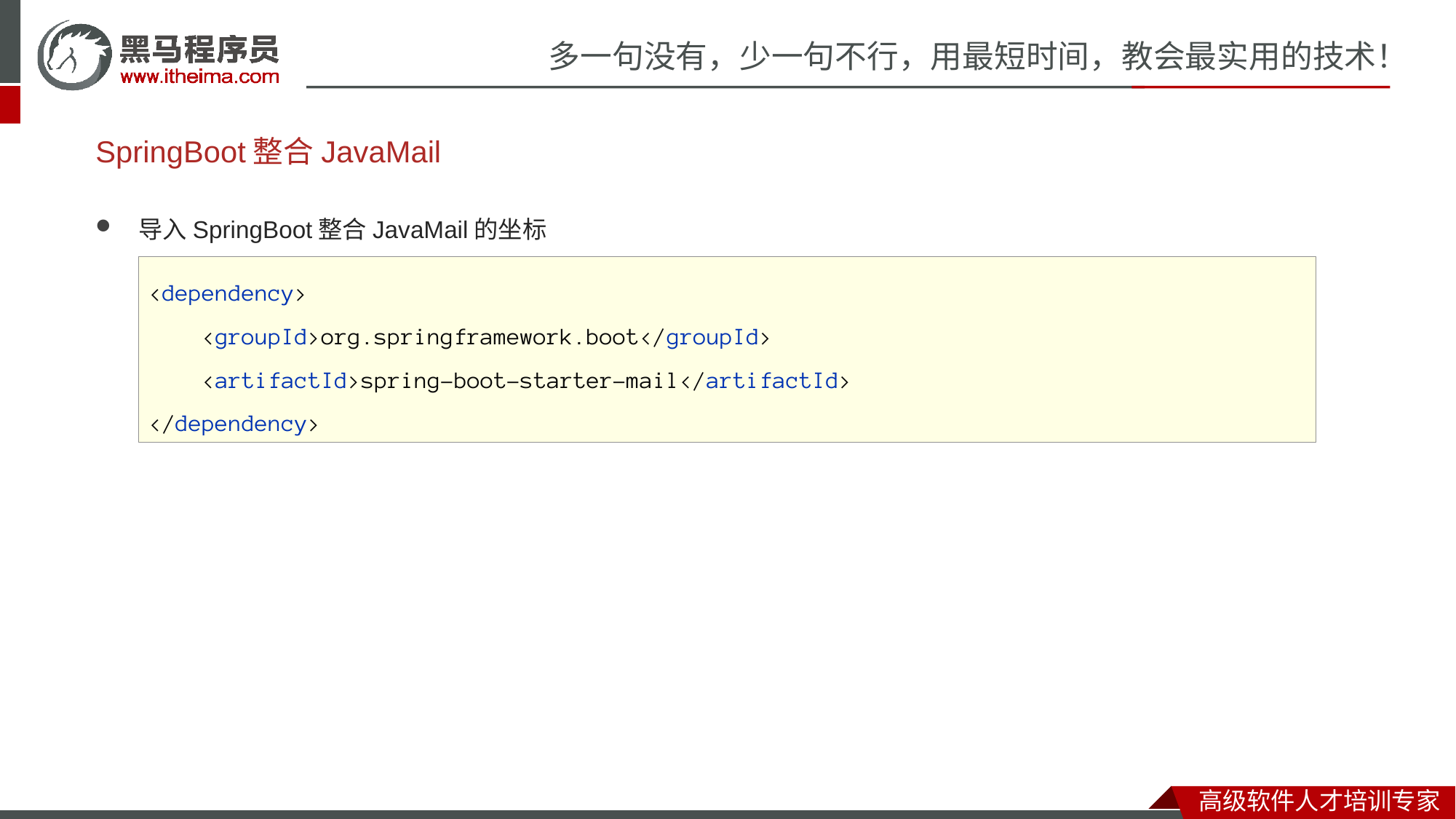

# SpringBoot整合JavaMail
导入SpringBoot整合JavaMail的坐标
<dependency>
    <groupId>org.springframework.boot</groupId>
    <artifactId>spring-boot-starter-mail</artifactId>
</dependency>